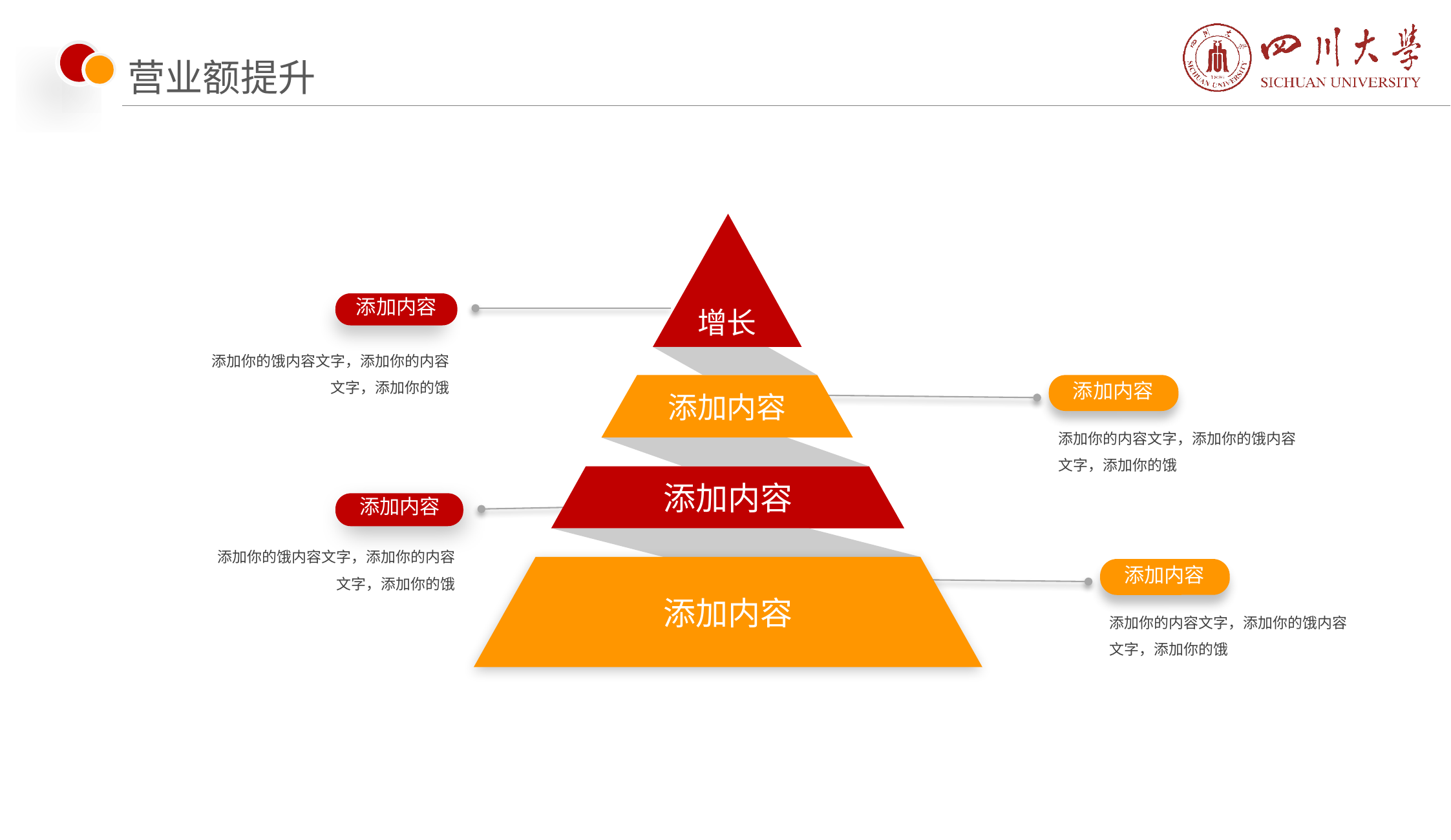

# 营业额提升
增长
添加内容

添加你的饿内容文字，添加你的内容文字，添加你的饿

添加内容

添加你的内容文字，添加你的饿内容文字，添加你的饿
添加内容

添加内容
添加内容

添加你的饿内容文字，添加你的内容文字，添加你的饿

添加内容
添加内容

添加你的内容文字，添加你的饿内容文字，添加你的饿
延迟符